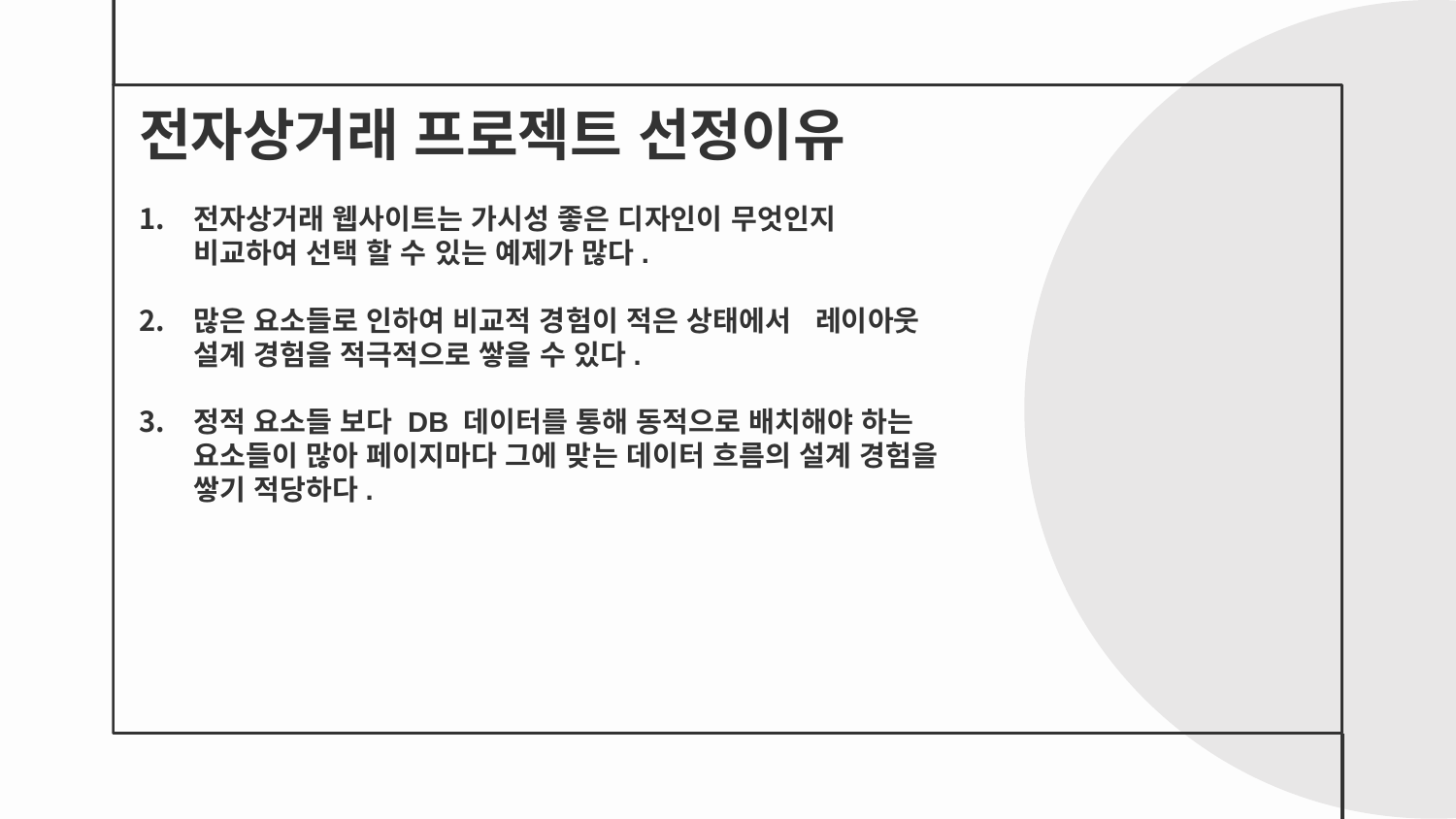

# 전자상거래 프로젝트 선정이유
전자상거래 웹사이트는 가시성 좋은 디자인이 무엇인지 비교하여 선택 할 수 있는 예제가 많다.

많은 요소들로 인하여 비교적 경험이 적은 상태에서   레이아웃 설계 경험을 적극적으로 쌓을 수 있다.

정적 요소들 보다 DB 데이터를 통해 동적으로 배치해야 하는 요소들이 많아 페이지마다 그에 맞는 데이터 흐름의 설계 경험을 쌓기 적당하다.